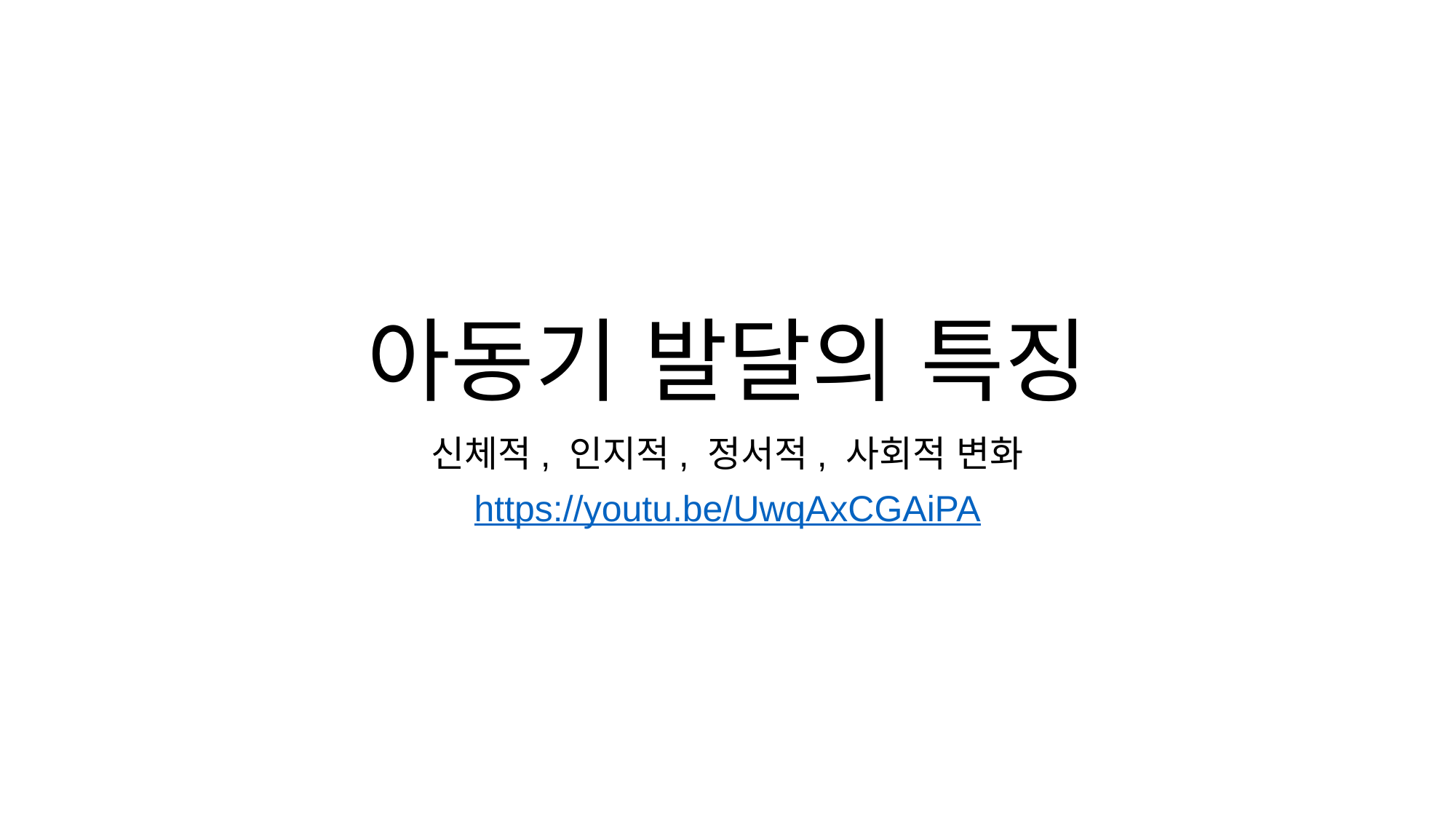

# 아동기 발달의 특징
신체적, 인지적, 정서적, 사회적 변화
https://youtu.be/UwqAxCGAiPA